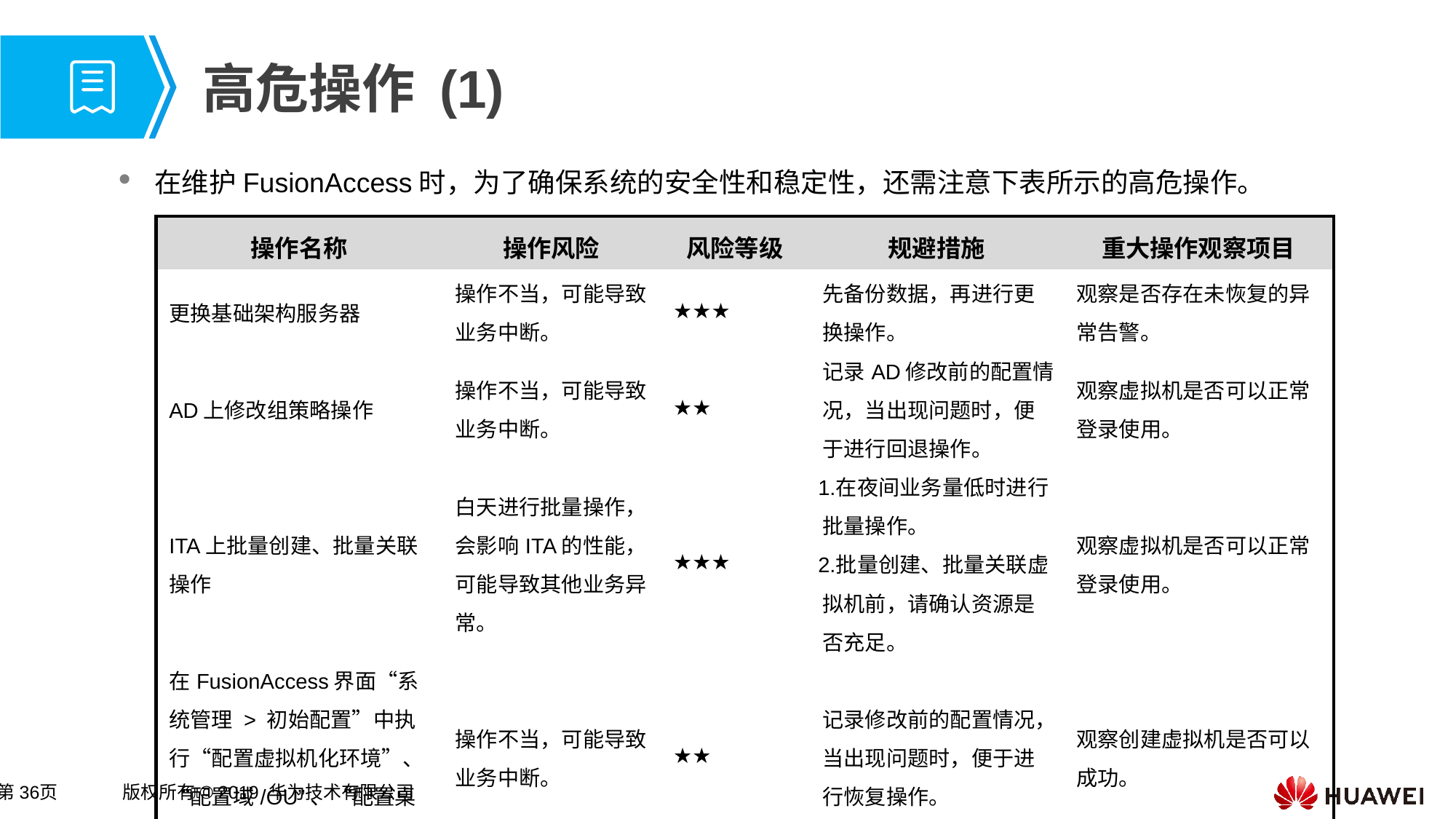

# 高危操作 (1)
在维护FusionAccess时，为了确保系统的安全性和稳定性，还需注意下表所示的高危操作。

| 操作名称 | 操作风险 | 风险等级 | 规避措施 | 重大操作观察项目 |
| --- | --- | --- | --- | --- |
| 更换基础架构服务器 | 操作不当，可能导致业务中断。 | ★★★ | 先备份数据，再进行更换操作。 | 观察是否存在未恢复的异常告警。 |
| AD上修改组策略操作 | 操作不当，可能导致业务中断。 | ★★ | 记录AD修改前的配置情况，当出现问题时，便于进行回退操作。 | 观察虚拟机是否可以正常登录使用。 |
| ITA上批量创建、批量关联操作 | 白天进行批量操作，会影响ITA的性能，可能导致其他业务异常。 | ★★★ | 在夜间业务量低时进行批量操作。 批量创建、批量关联虚拟机前，请确认资源是否充足。 | 观察虚拟机是否可以正常登录使用。 |
| 在FusionAccess界面“系统管理 > 初始配置”中执行“配置虚拟机化环境”、“配置域/OU”、“配置桌面组件”操作。 | 操作不当，可能导致业务中断。 | ★★ | 记录修改前的配置情况，当出现问题时，便于进行恢复操作。 | 观察创建虚拟机是否可以成功。 |